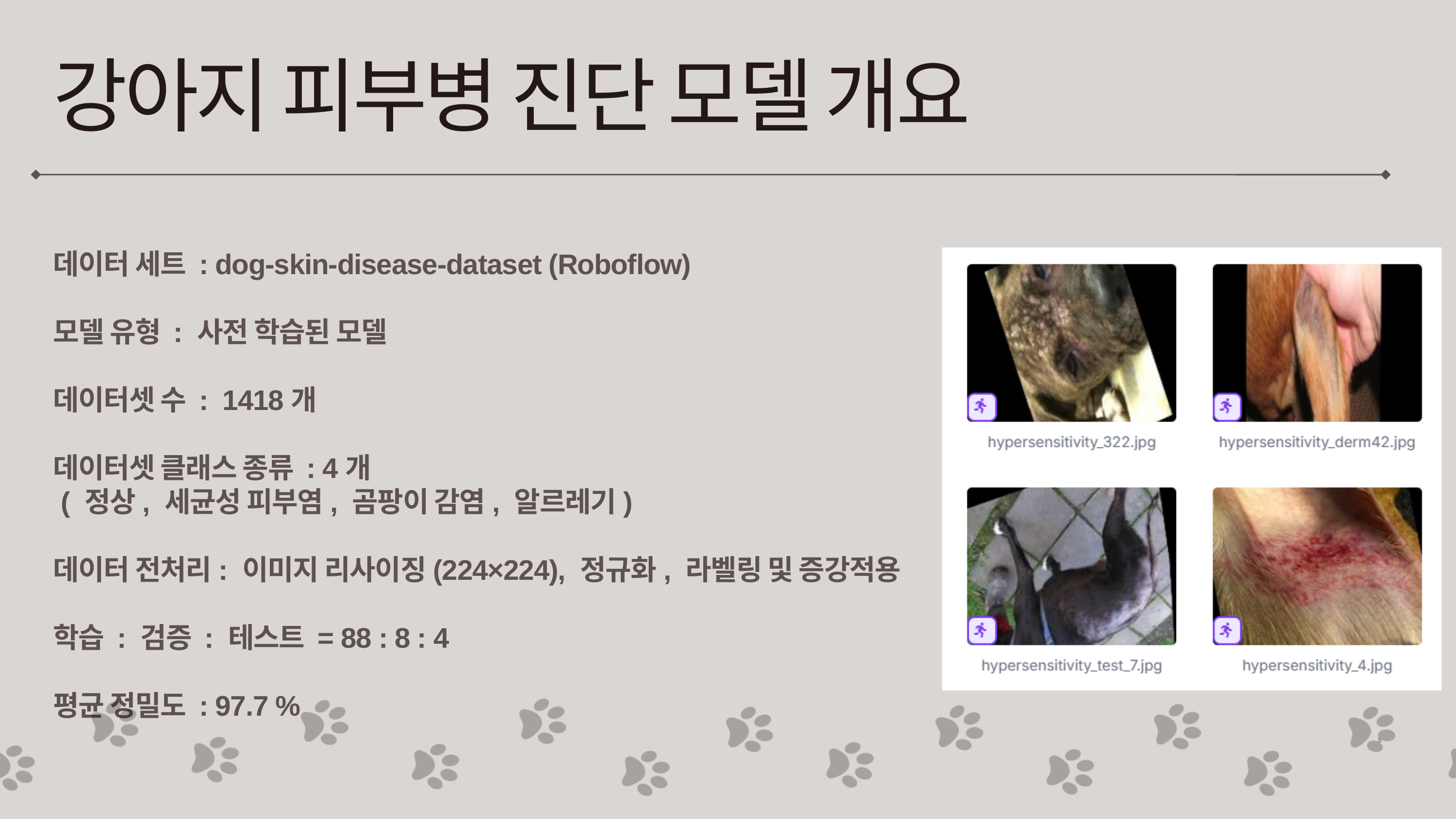

강아지 피부병 진단 모델 개요

데이터 세트 : dog-skin-disease-dataset (Roboflow)

모델 유형 : 사전 학습된 모델

데이터셋 수 :  1418개

데이터셋 클래스 종류 : 4개
 ( 정상, 세균성 피부염, 곰팡이 감염, 알르레기)

데이터 전처리: 이미지 리사이징(224×224), 정규화, 라벨링 및 증강적용

학습 : 검증 : 테스트 = 88 : 8 : 4

평균 정밀도 : 97.7 %

5